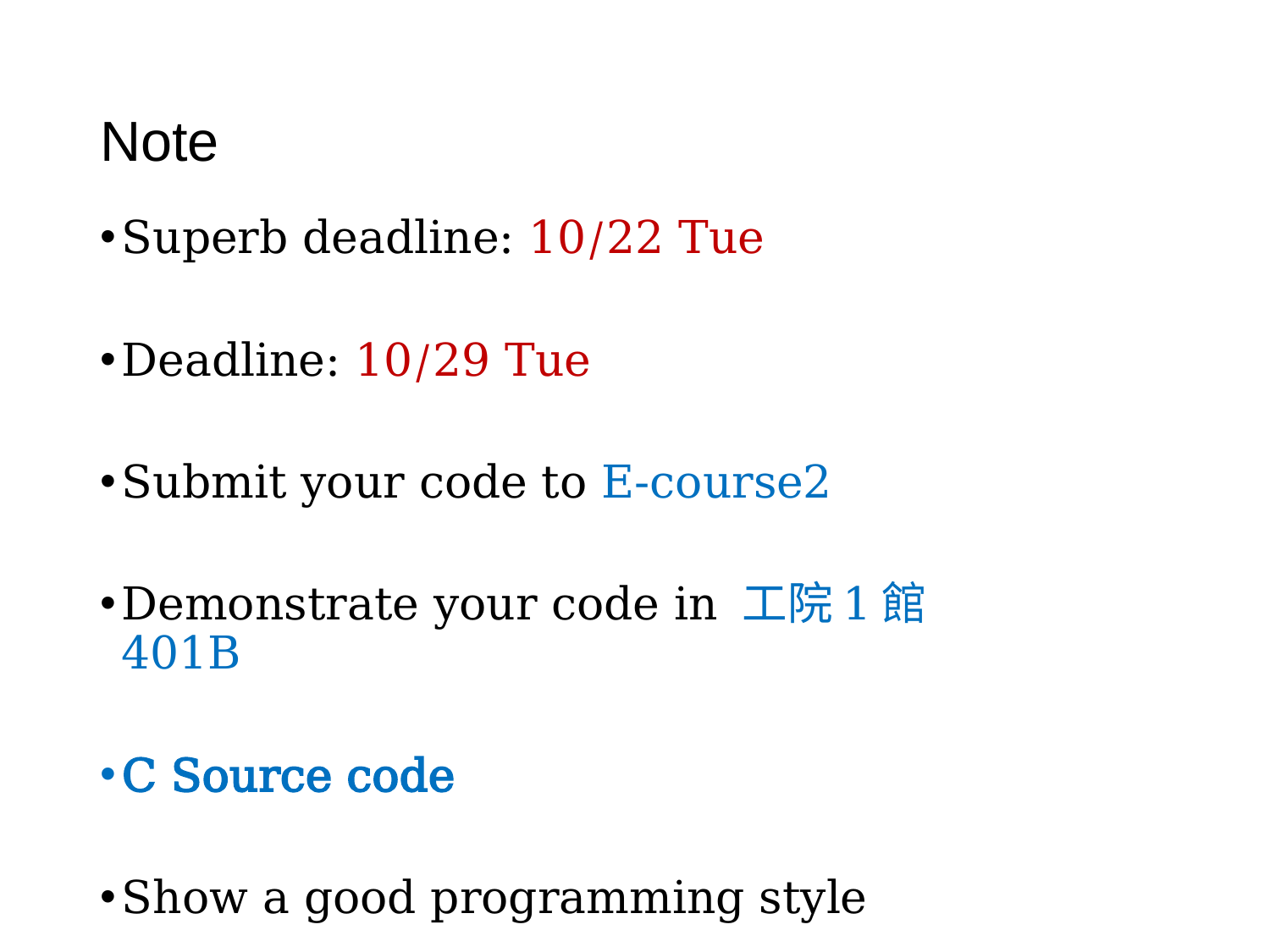

# Note
Superb deadline: 10/22 Tue

Deadline: 10/29 Tue

Submit your code to E-course2

Demonstrate your code in 工院1館 401B

C Source code

Show a good programming style